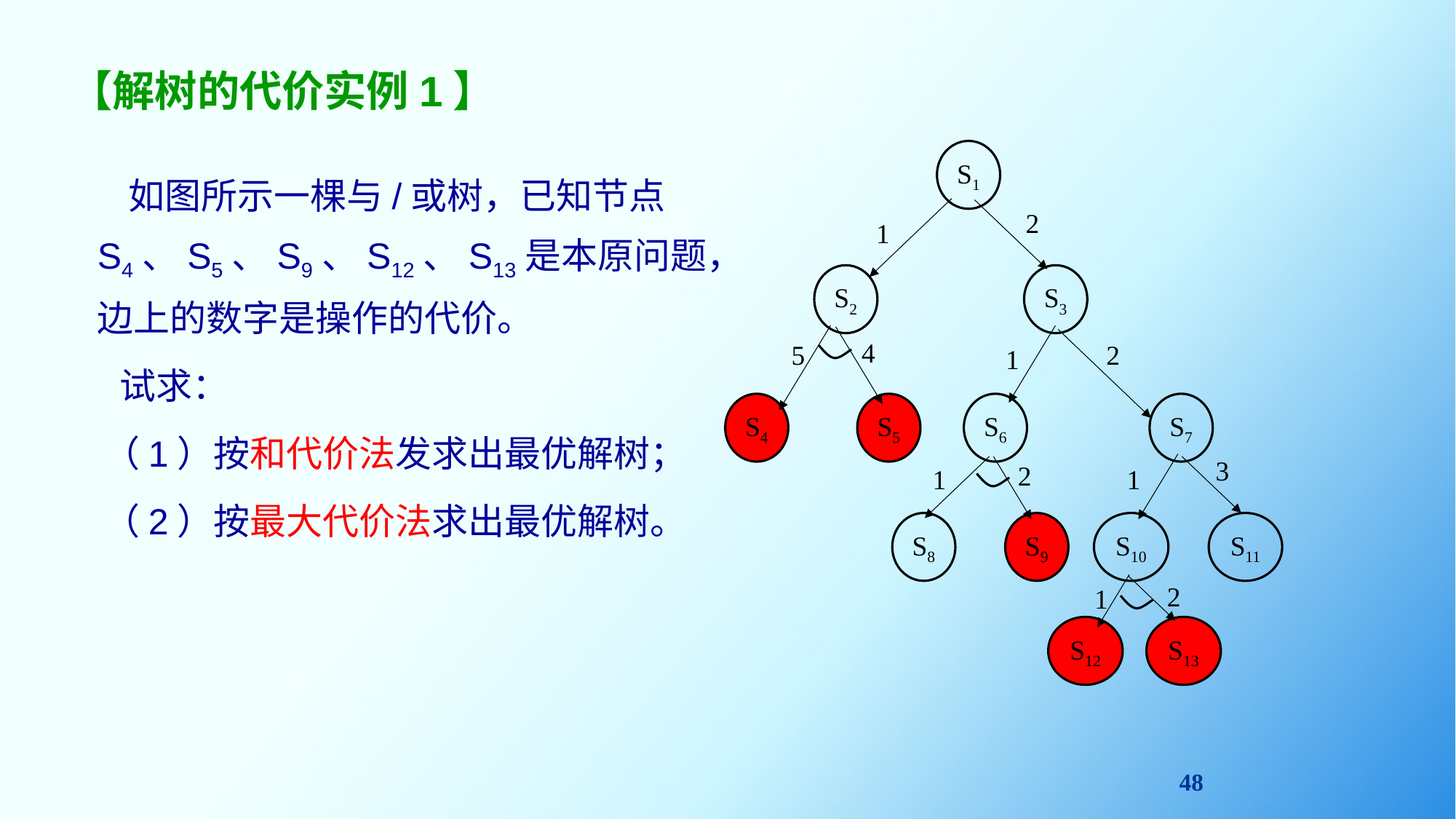

# 【解树的代价实例1】
S1

2
1
S2
S3

4
5
2
1
S4
S5
S6
S7
3
2

1
1
S8
S9
S10
S11
2

1
S12
S13

     如图所示一棵与/或树，已知节点S4、S5、S9、S12、S13是本原问题，边上的数字是操作的代价。
     试求：
   （1）按和代价法发求出最优解树；
   （2）按最大代价法求出最优解树。
48